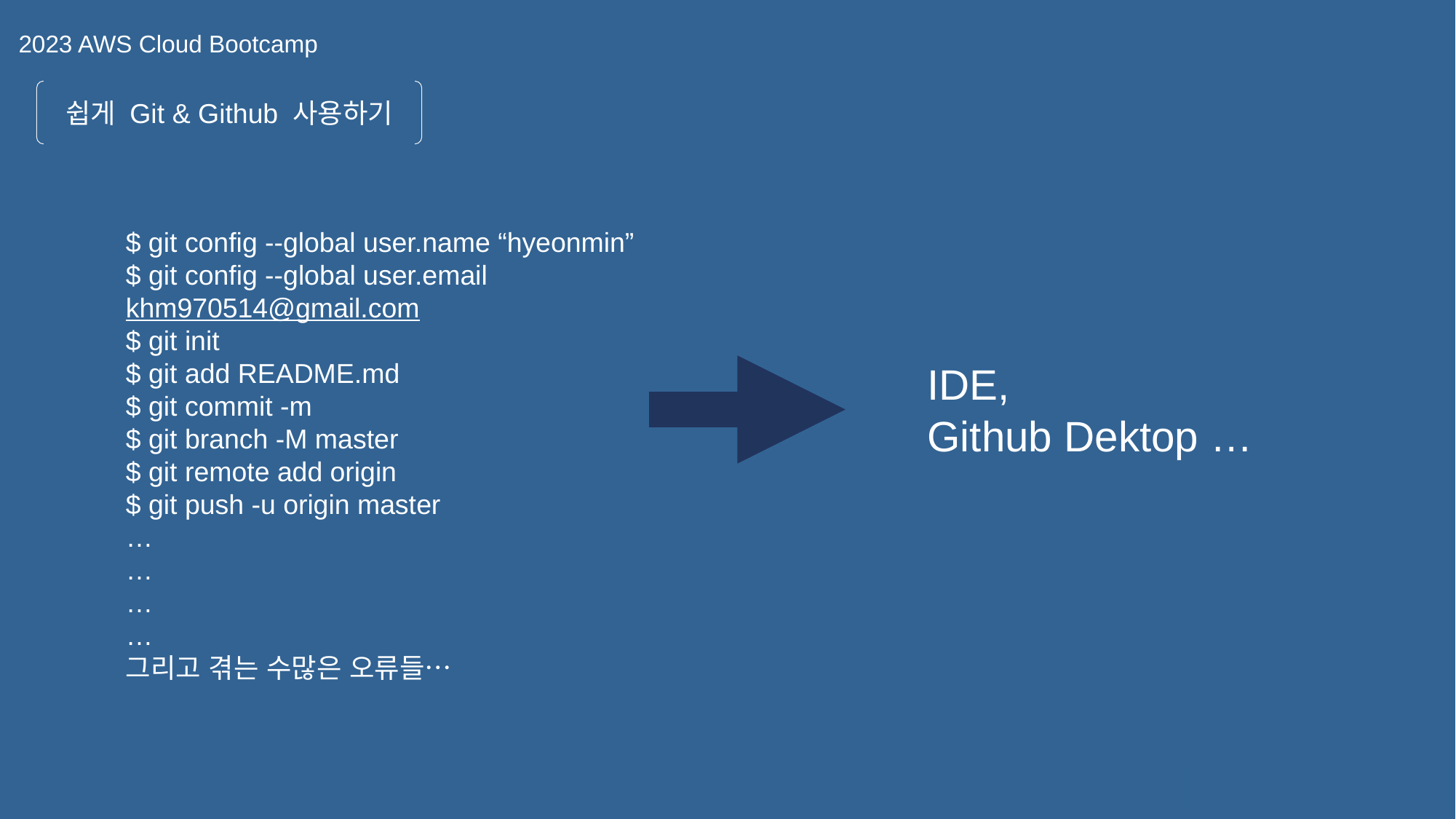

2023 AWS Cloud Bootcamp

쉽게 Git & Github 사용하기
$ git config --global user.name “hyeonmin”
$ git config --global user.email khm970514@gmail.com
$ git init
$ git add README.md
$ git commit -m
$ git branch -M master
$ git remote add origin
$ git push -u origin master
…
…
…
…
그리고 겪는 수많은 오류들…
IDE,
Github Dektop …